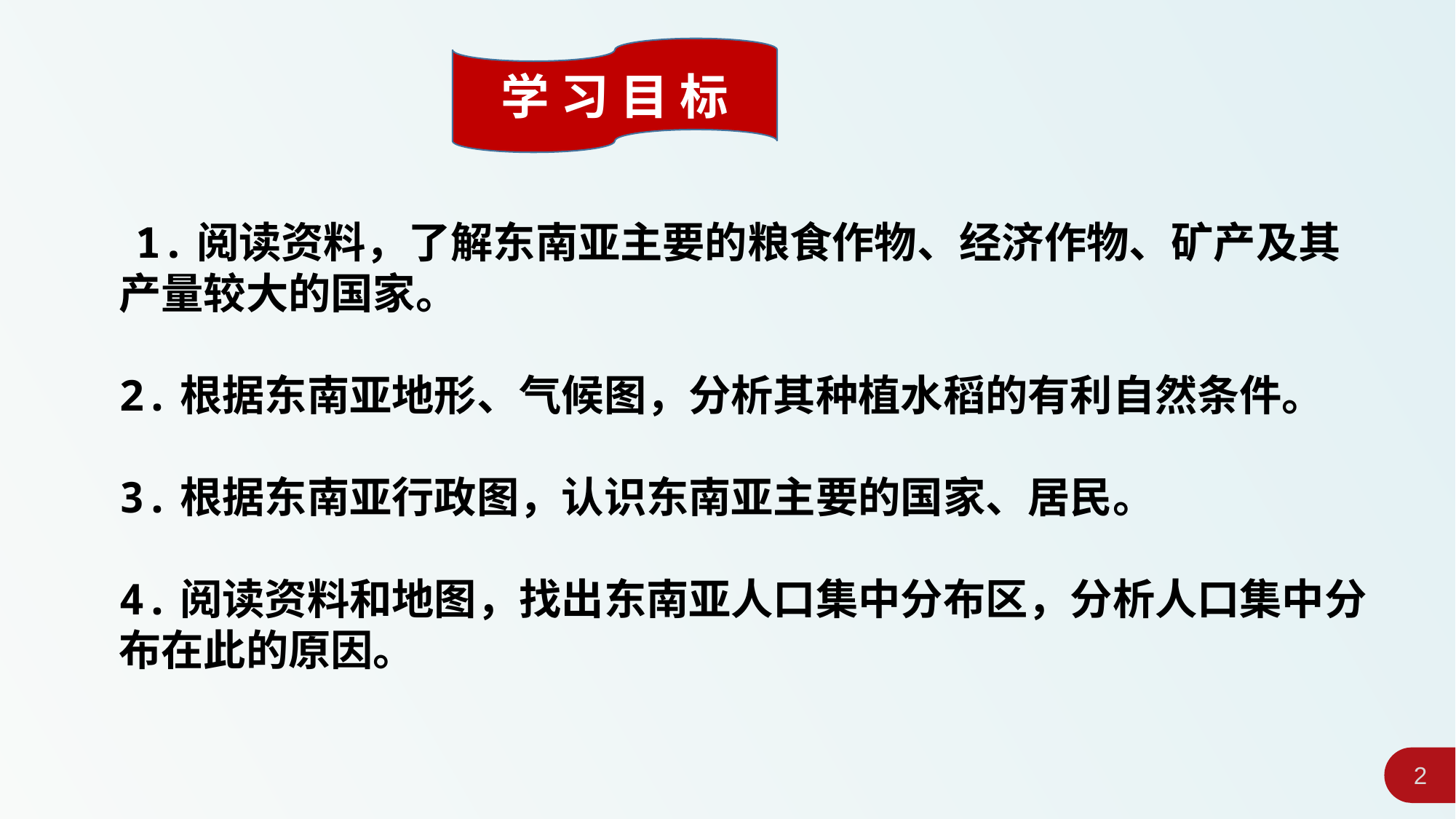

学 习 目 标
 1.阅读资料，了解东南亚主要的粮食作物、经济作物、矿产及其产量较大的国家。

2.根据东南亚地形、气候图，分析其种植水稻的有利自然条件。

3.根据东南亚行政图，认识东南亚主要的国家、居民。

4.阅读资料和地图，找出东南亚人口集中分布区，分析人口集中分布在此的原因。